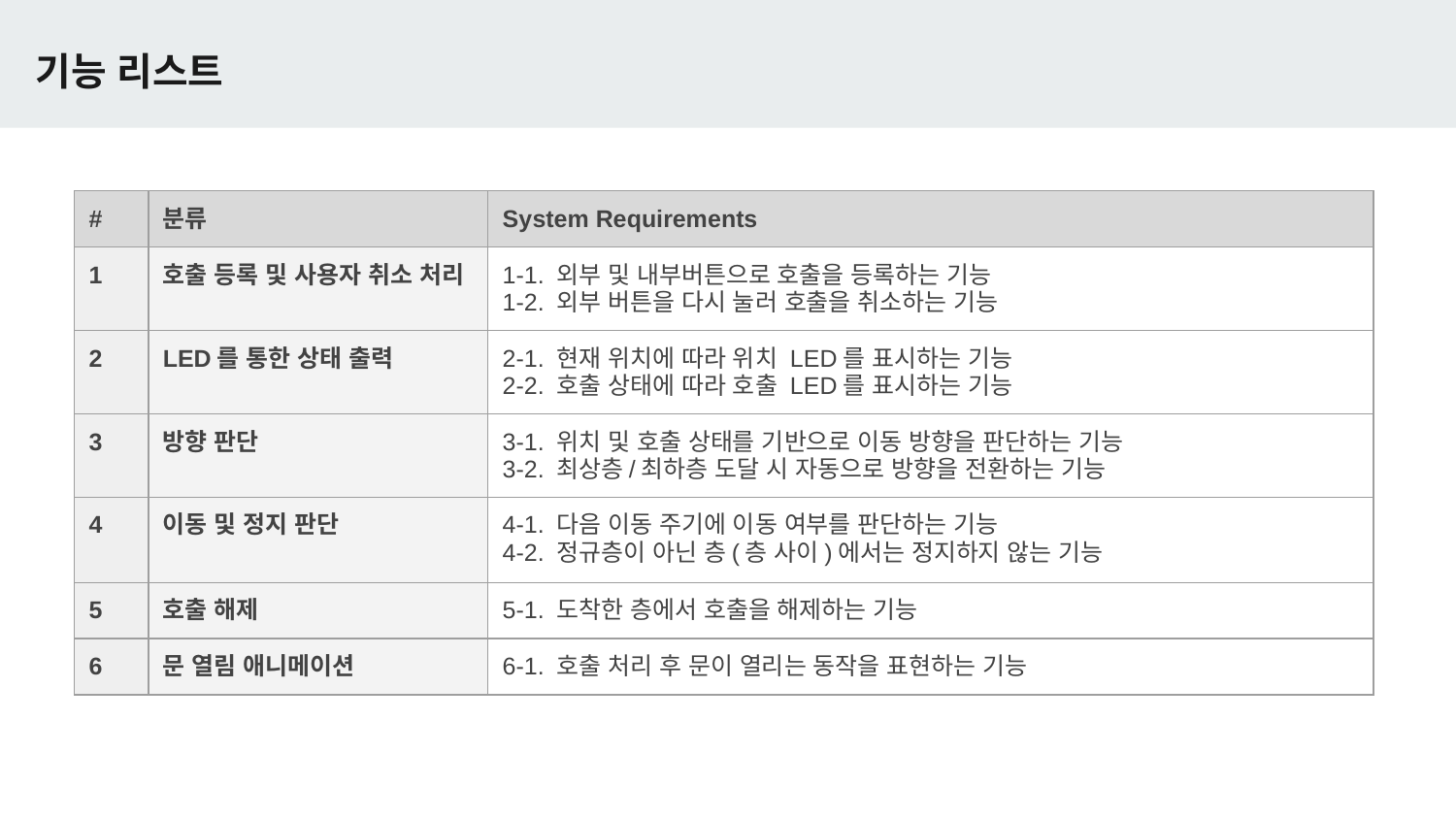

# 기능 리스트
| # | 분류 | System Requirements |
| --- | --- | --- |
| 1 | 호출 등록 및 사용자 취소 처리 | 1-1. 외부 및 내부버튼으로 호출을 등록하는 기능 1-2. 외부 버튼을 다시 눌러 호출을 취소하는 기능 |
| 2 | LED를 통한 상태 출력 | 2-1. 현재 위치에 따라 위치 LED를 표시하는 기능 2-2. 호출 상태에 따라 호출 LED를 표시하는 기능 |
| 3 | 방향 판단 | 3-1. 위치 및 호출 상태를 기반으로 이동 방향을 판단하는 기능 3-2. 최상층/최하층 도달 시 자동으로 방향을 전환하는 기능 |
| 4 | 이동 및 정지 판단 | 4-1. 다음 이동 주기에 이동 여부를 판단하는 기능 4-2. 정규층이 아닌 층(층 사이)에서는 정지하지 않는 기능 |
| 5 | 호출 해제 | 5-1. 도착한 층에서 호출을 해제하는 기능 |
| 6 | 문 열림 애니메이션 | 6-1. 호출 처리 후 문이 열리는 동작을 표현하는 기능 |